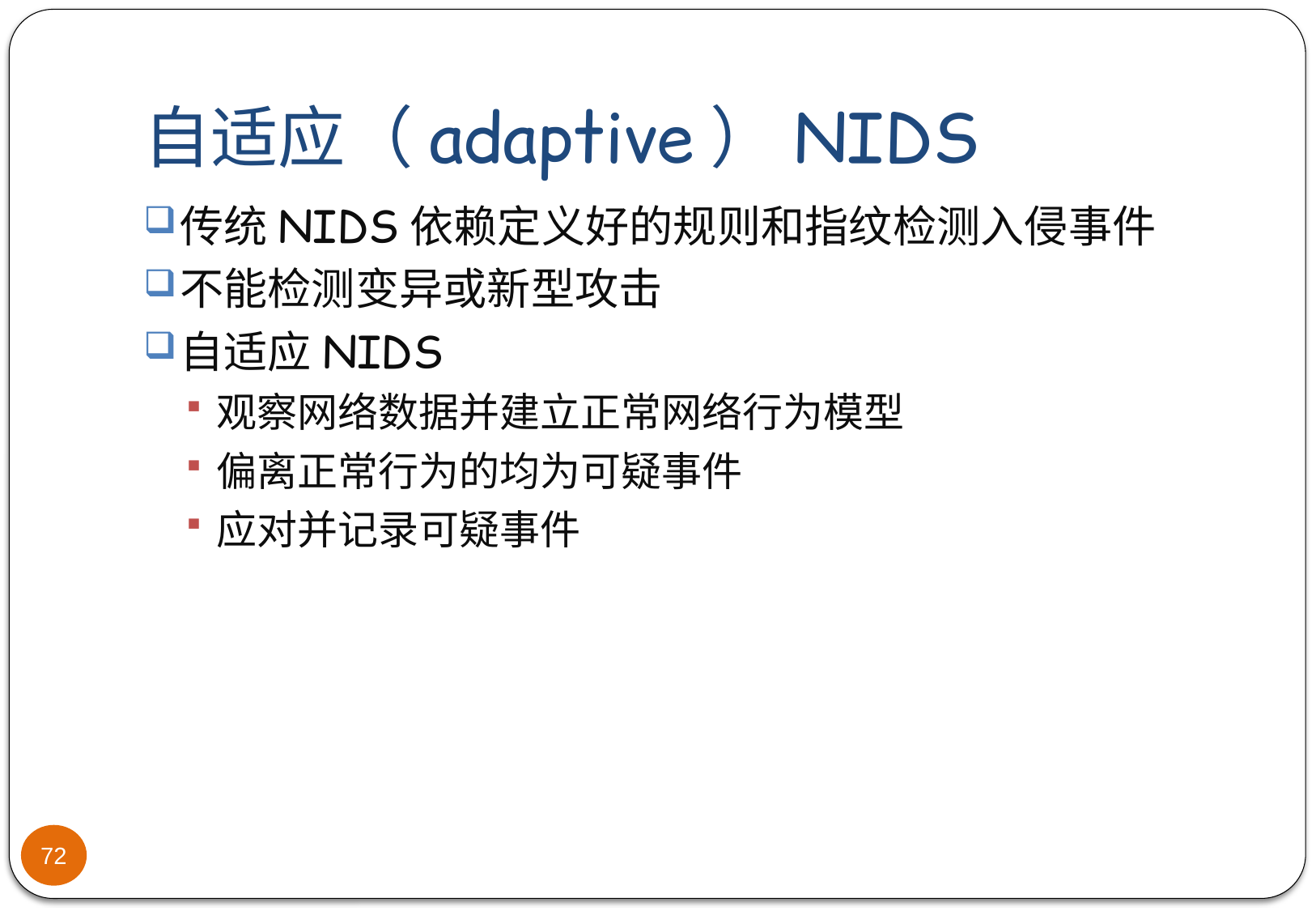

# 自适应（adaptive）NIDS
传统NIDS依赖定义好的规则和指纹检测入侵事件
不能检测变异或新型攻击
自适应NIDS
观察网络数据并建立正常网络行为模型
偏离正常行为的均为可疑事件
应对并记录可疑事件
72